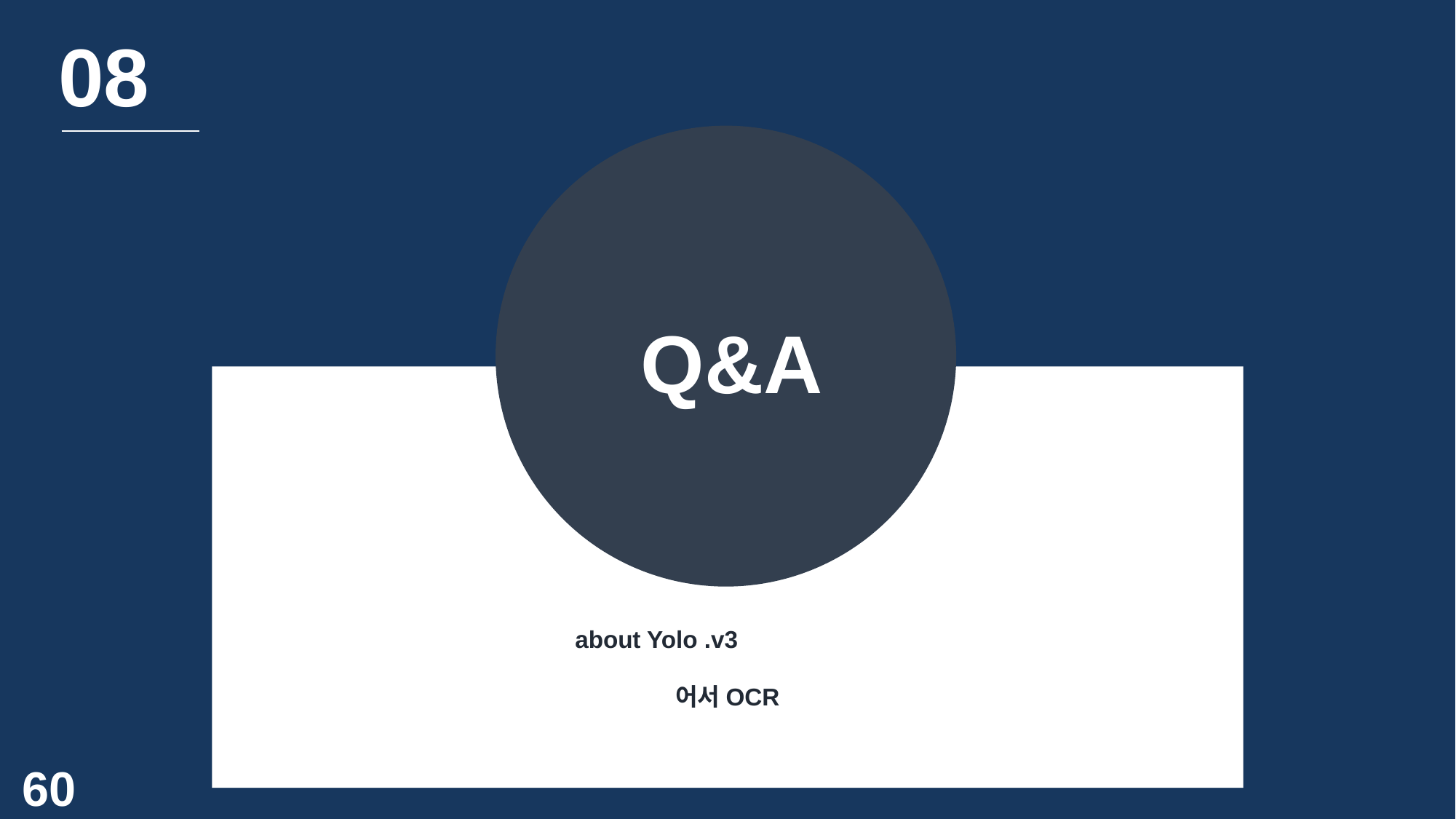

08

Q&A

about Yolo .v3

어서OCR
60